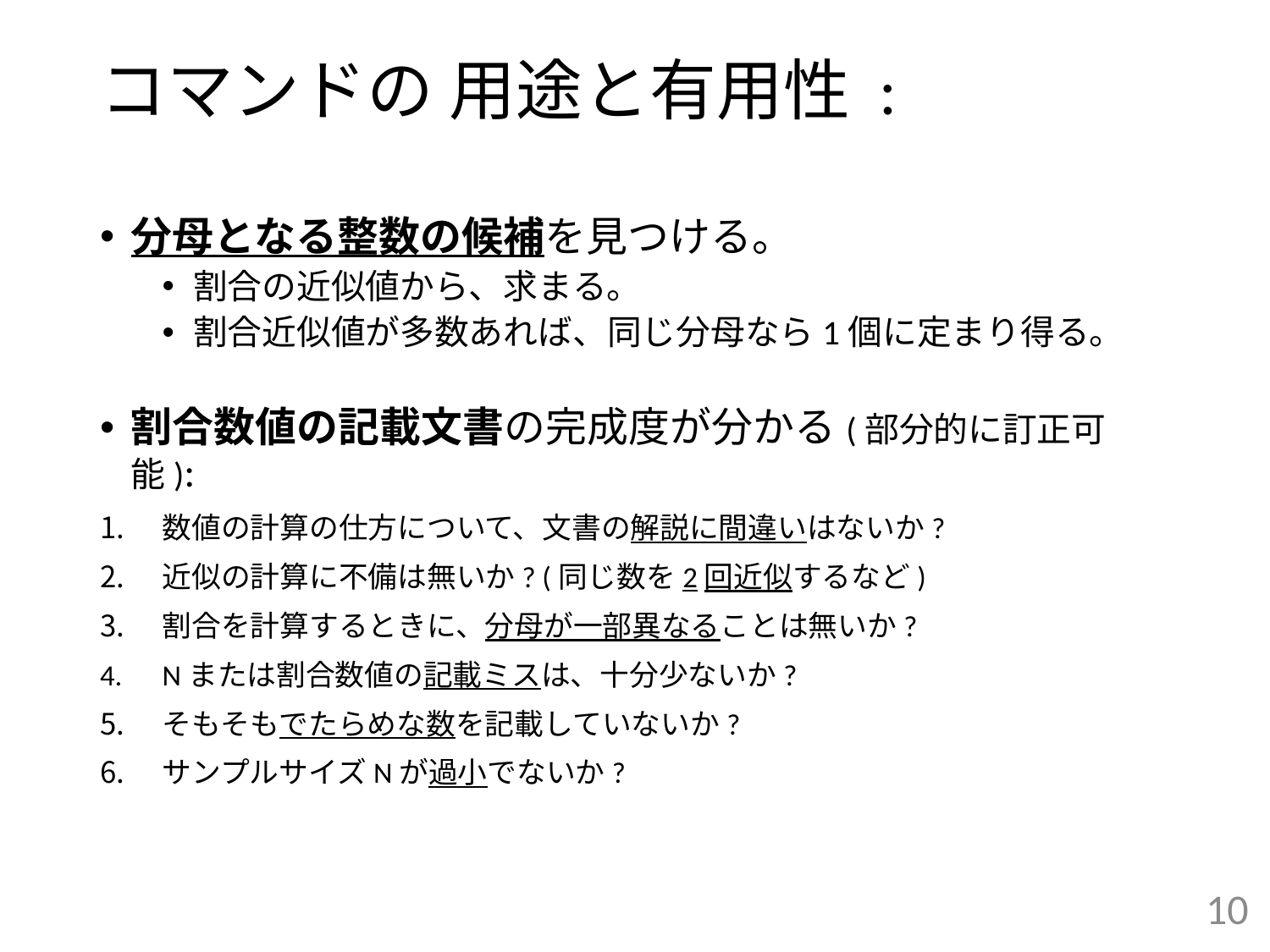

# コマンドの 用途と有用性 :
分母となる整数の候補を見つける。
割合の近似値から、求まる。
割合近似値が多数あれば、同じ分母なら1個に定まり得る。
割合数値の記載文書の完成度が分かる(部分的に訂正可能):
数値の計算の仕方について、文書の解説に間違いはないか?
近似の計算に不備は無いか? (同じ数を2回近似するなど)
割合を計算するときに、分母が一部異なることは無いか?
Nまたは割合数値の記載ミスは、十分少ないか?
そもそもでたらめな数を記載していないか?
サンプルサイズNが過小でないか?
10